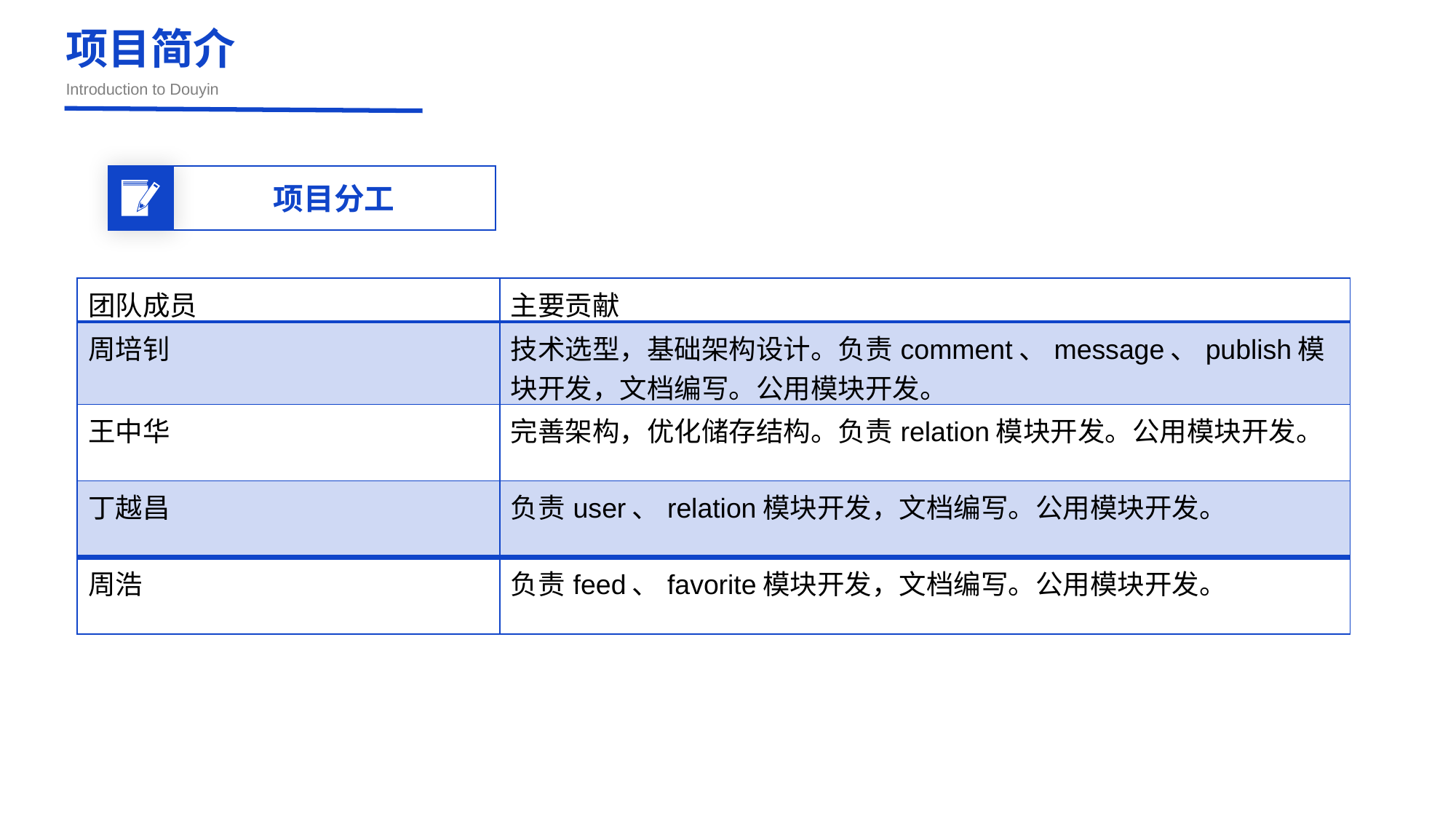

项目简介
Introduction to Douyin

项目分工
| 团队成员 | 主要贡献 |
| --- | --- |
| 周培钊 | 技术选型，基础架构设计。负责comment、message、publish模块开发，文档编写。公用模块开发。 |
| 王中华 | 完善架构，优化储存结构。负责relation模块开发。公用模块开发。 |
| 丁越昌 | 负责user、relation模块开发，文档编写。公用模块开发。 |
| 周浩 | 负责feed、favorite模块开发，文档编写。公用模块开发。 |